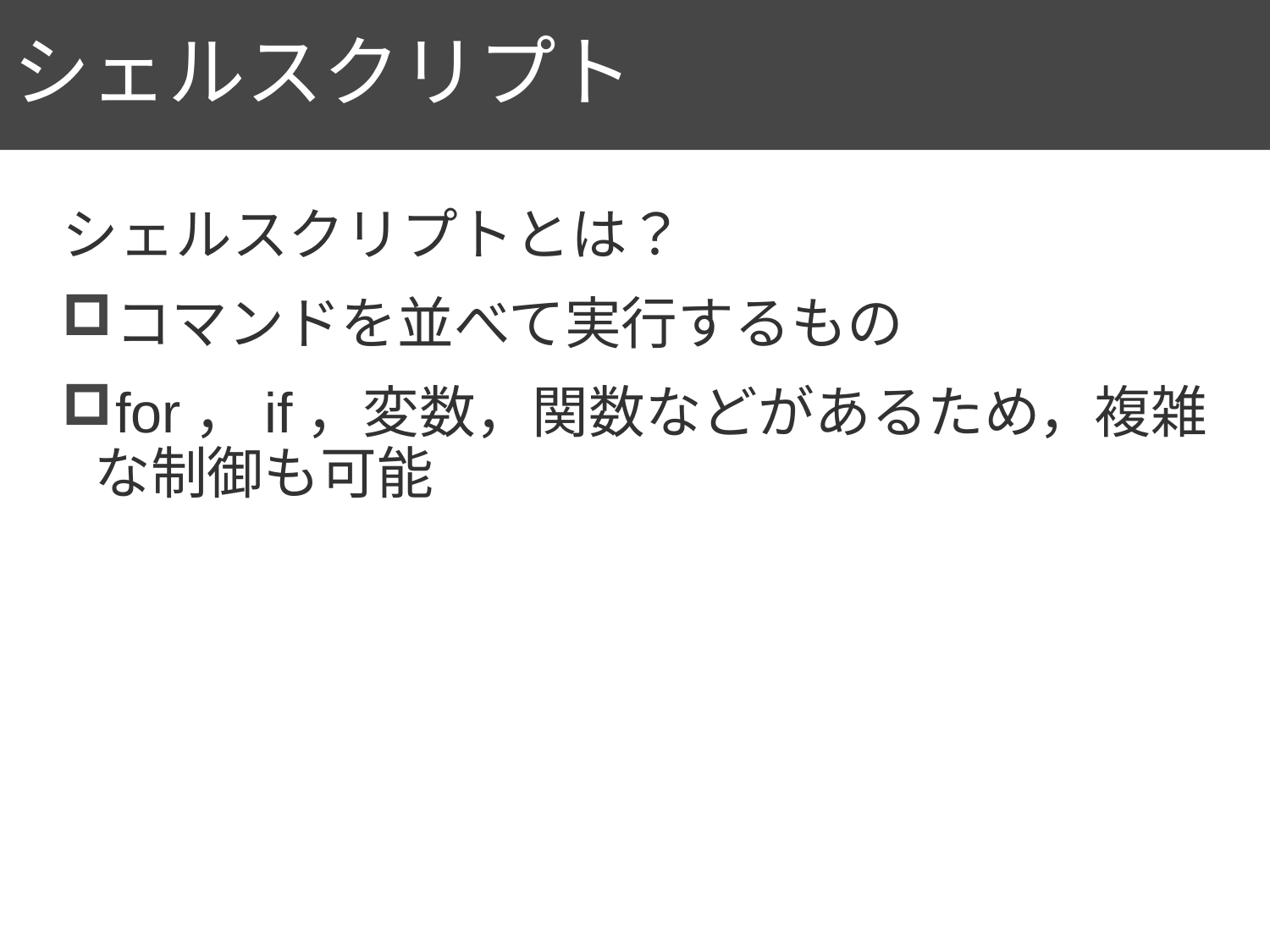

# シェルスクリプト
69
シェルスクリプトとは？
コマンドを並べて実行するもの
for，if，変数，関数などがあるため，複雑な制御も可能